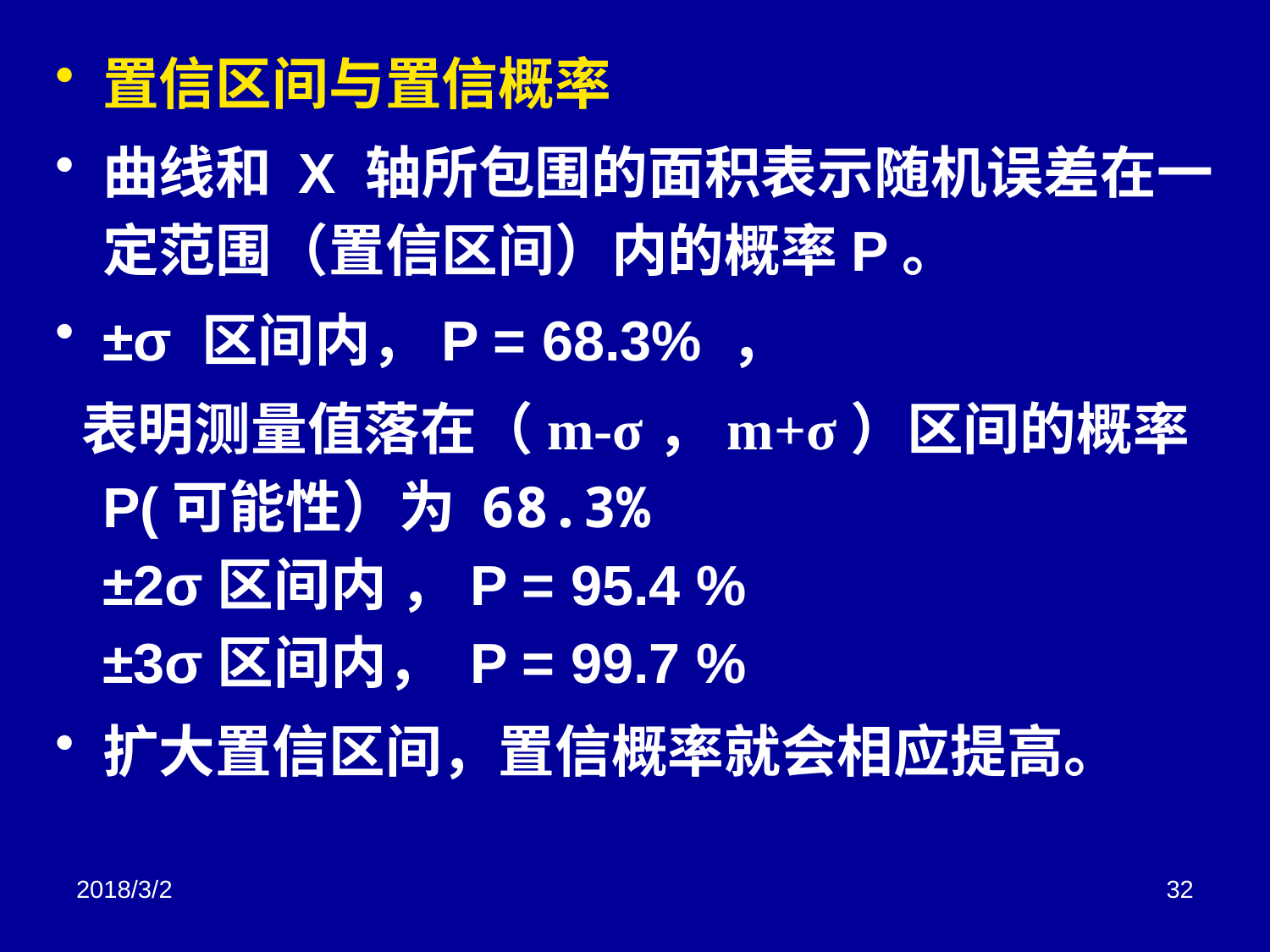

置信区间与置信概率
曲线和 X 轴所包围的面积表示随机误差在一定范围（置信区间）内的概率P。
±σ 区间内，P = 68.3% ，
 表明测量值落在（m-σ，m+σ）区间的概率P(可能性）为 68.3%
±2σ区间内 ，P = 95.4 %
±3σ区间内， P = 99.7 %
扩大置信区间，置信概率就会相应提高。
2018/3/2
32